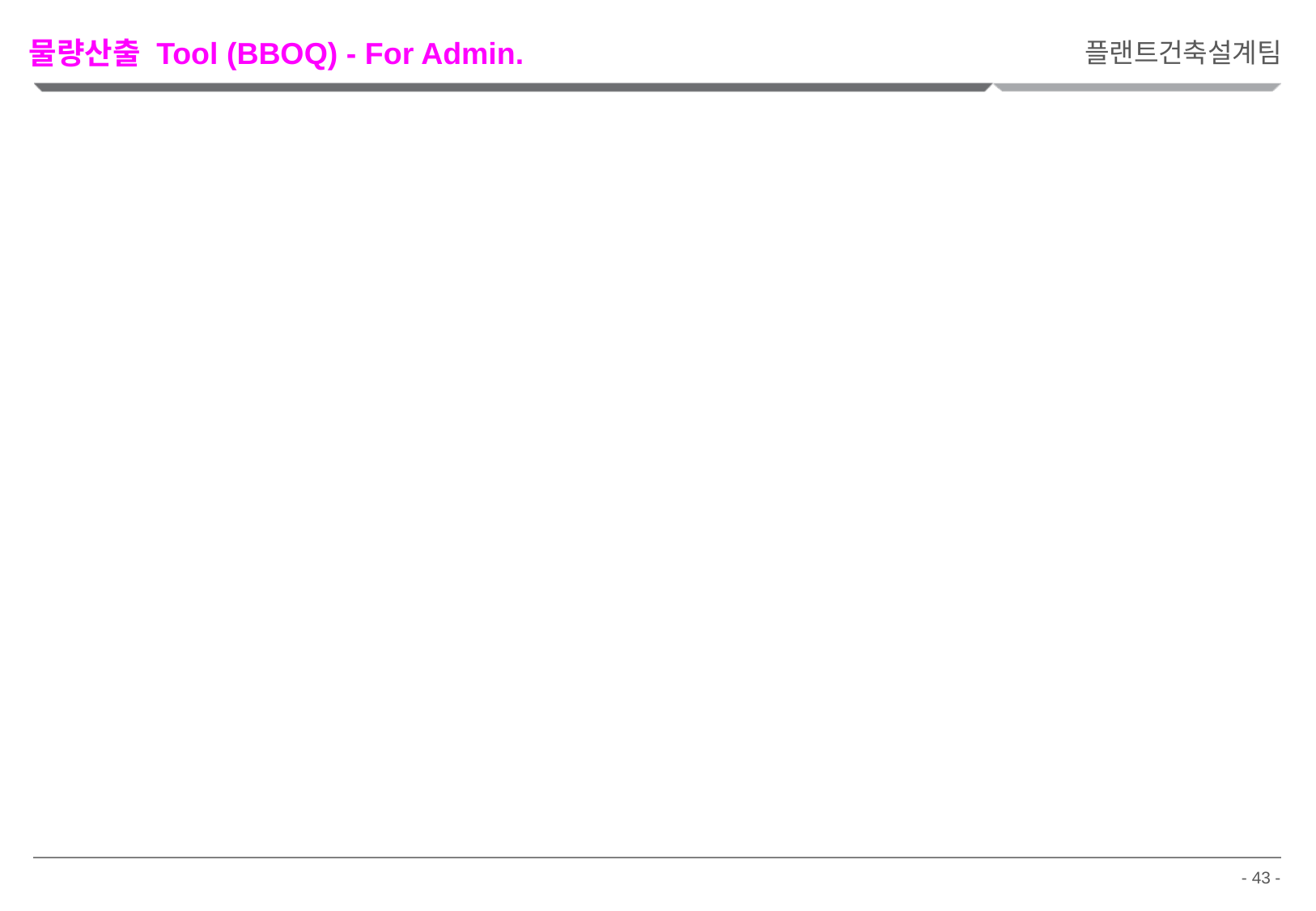

물량산출 Tool (BBOQ) - For Admin.
플랜트건축설계팀